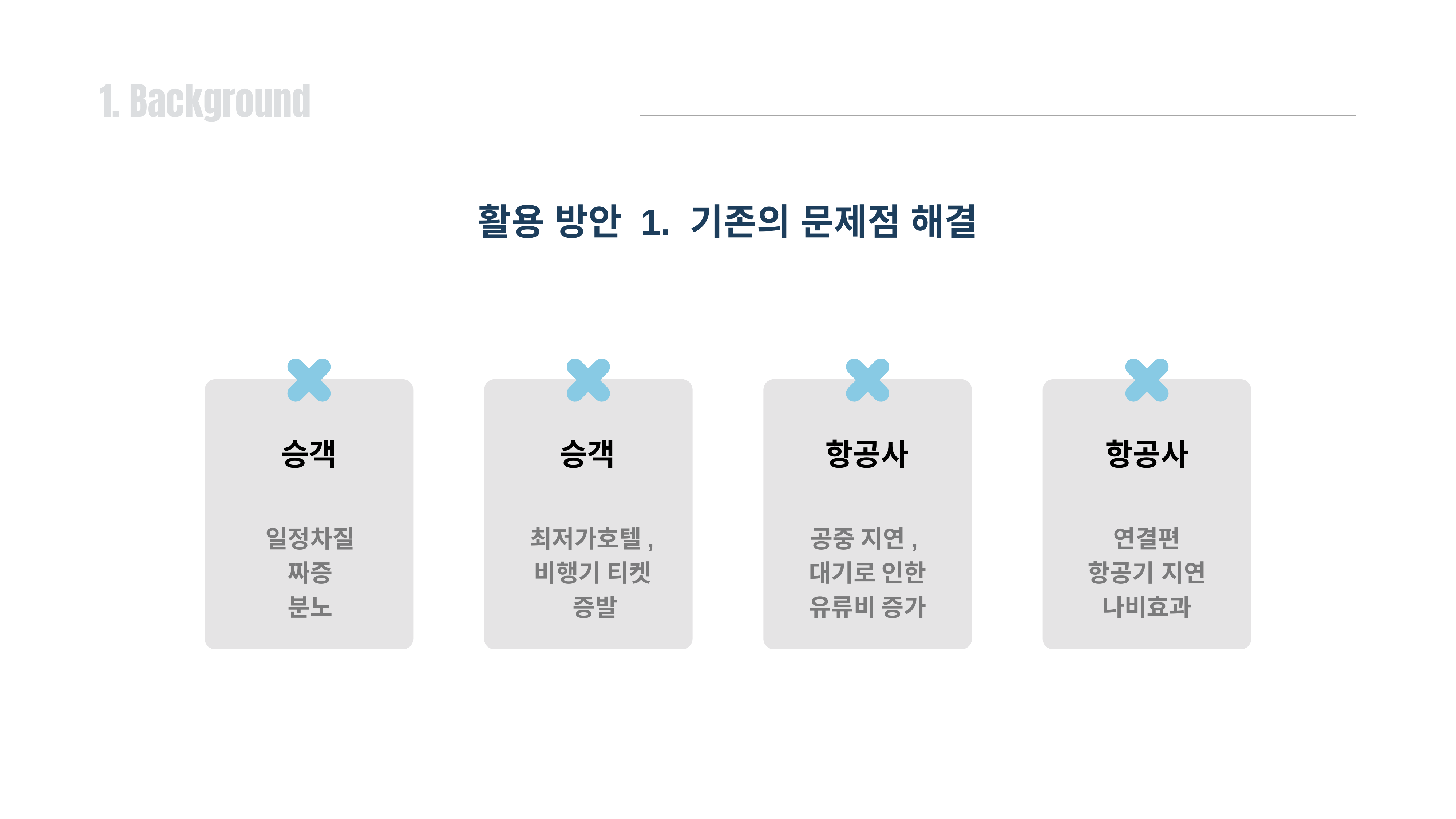

1. Background

활용 방안 1. 기존의 문제점 해결

승객
항공사
항공사
승객
최저가호텔,
비행기 티켓
증발
공중 지연,
대기로 인한
유류비 증가
연결편
항공기 지연
나비효과
일정차질
짜증
분노